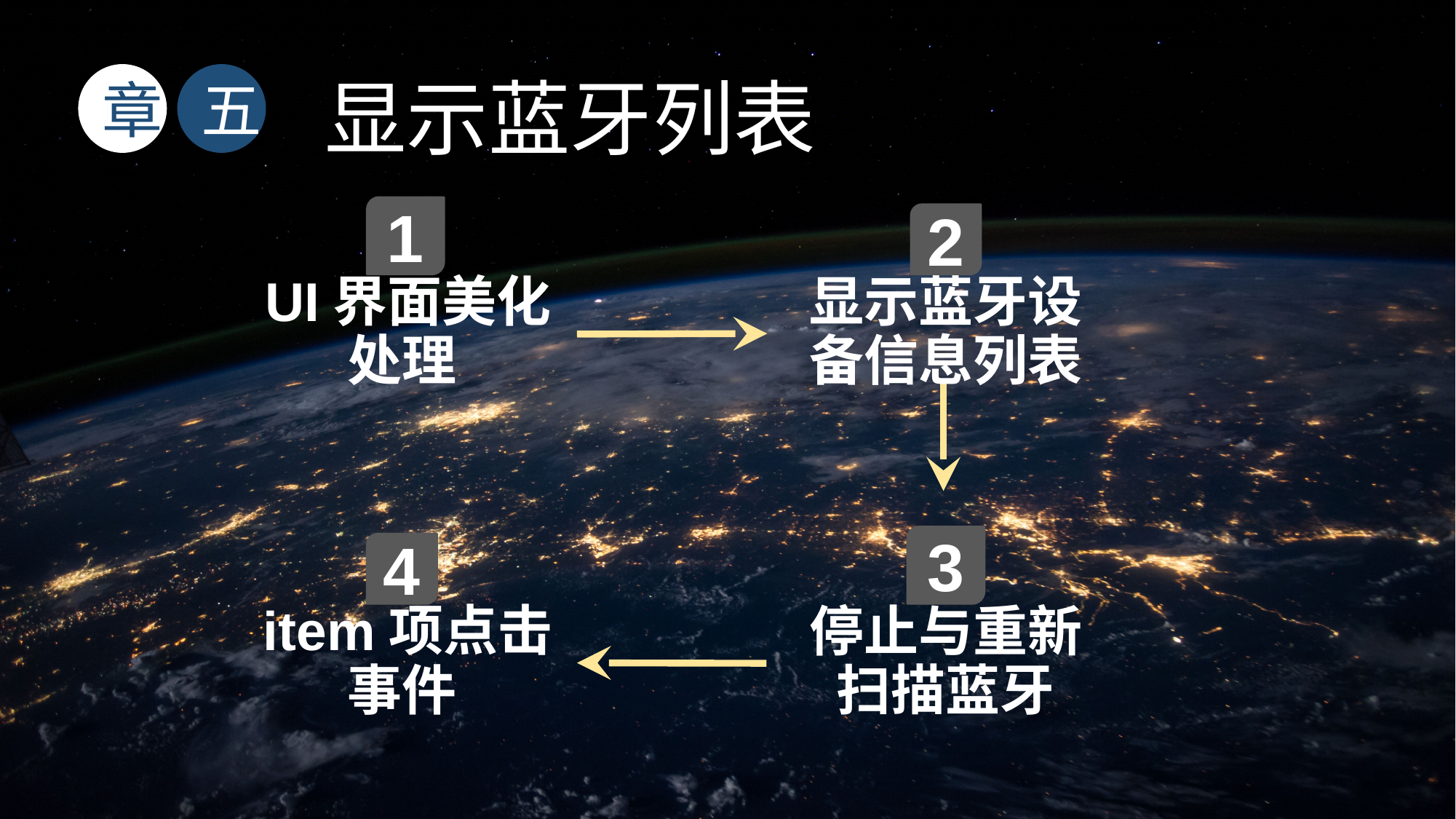

章
五
显示蓝牙列表
1
2
 UI界面美化处理
显示蓝牙设备信息列表
3
4
 item项点击事件
停止与重新扫描蓝牙